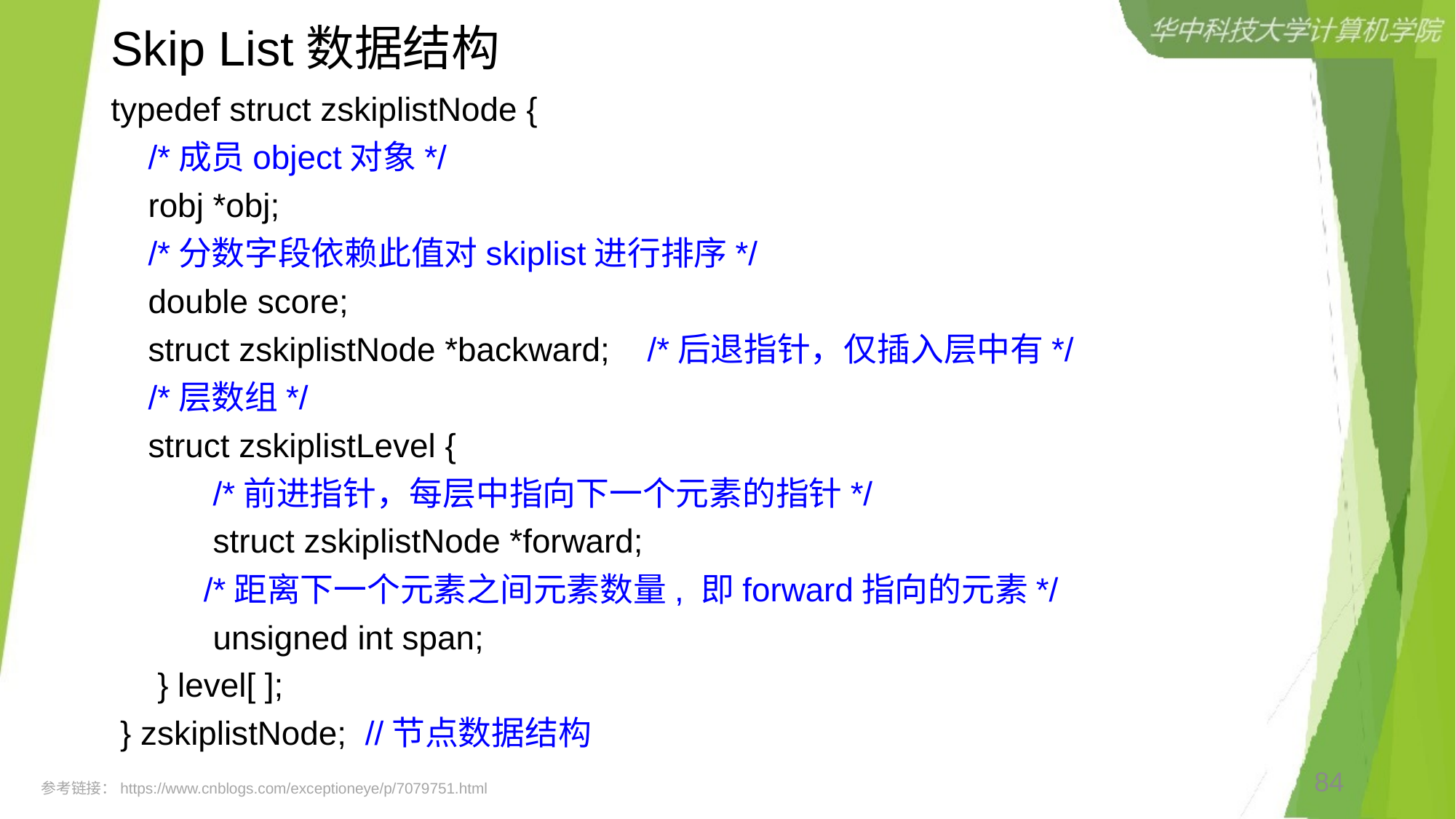

# Skip List数据结构
typedef struct zskiplistNode {
    /*成员object对象*/
    robj *obj;
    /*分数字段依赖此值对skiplist进行排序*/
    double score;
    struct zskiplistNode *backward;    /*后退指针，仅插入层中有*/
    /*层数组*/
    struct zskiplistLevel {
           /*前进指针，每层中指向下一个元素的指针*/
           struct zskiplistNode *forward;
          /*距离下一个元素之间元素数量, 即forward指向的元素*/
           unsigned int span;
     } level[ ];
 } zskiplistNode;  //节点数据结构
84
参考链接：https://www.cnblogs.com/exceptioneye/p/7079751.html